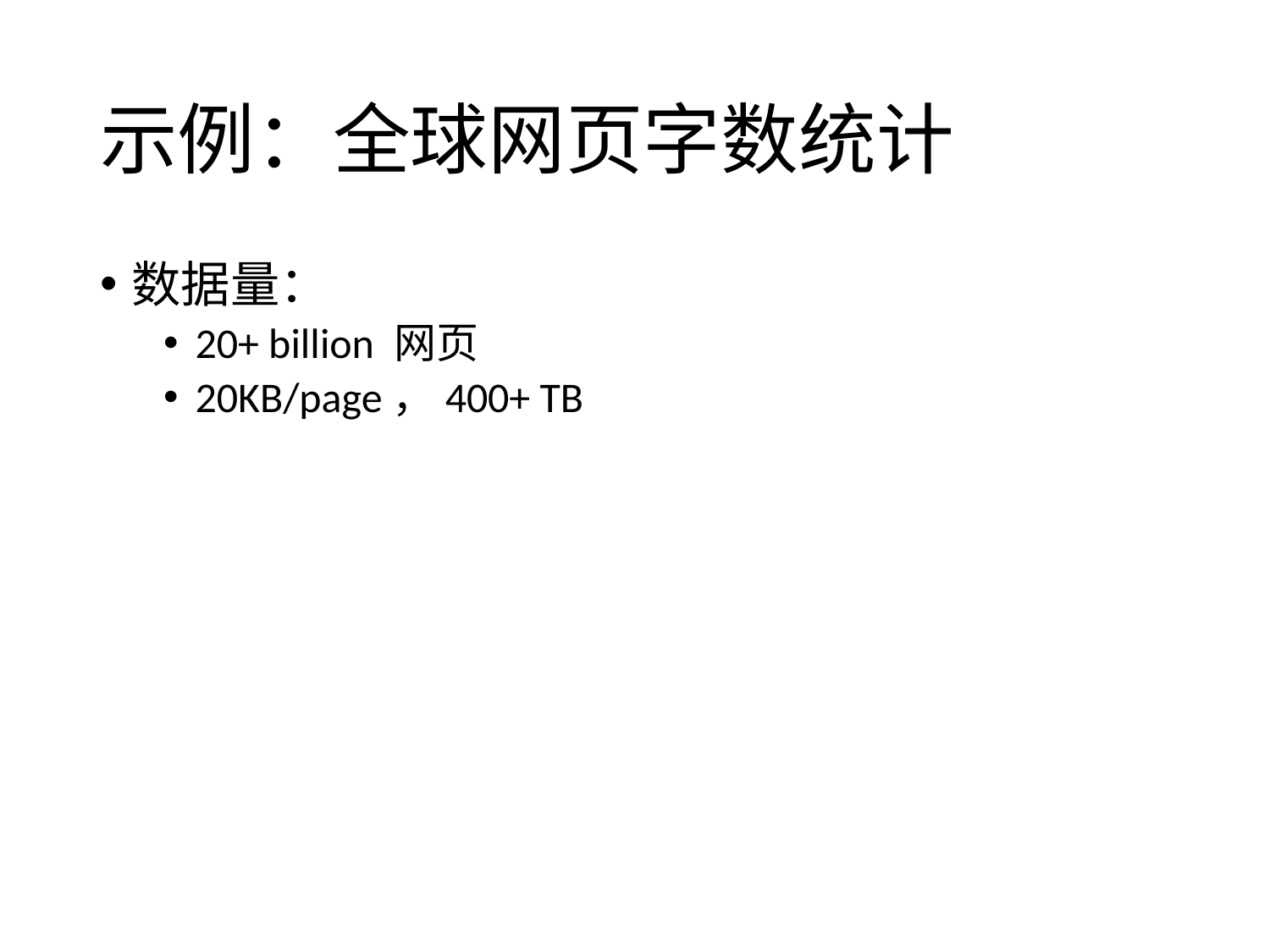

# 示例：全球网页字数统计
数据量：
20+ billion 网页
20KB/page，400+ TB